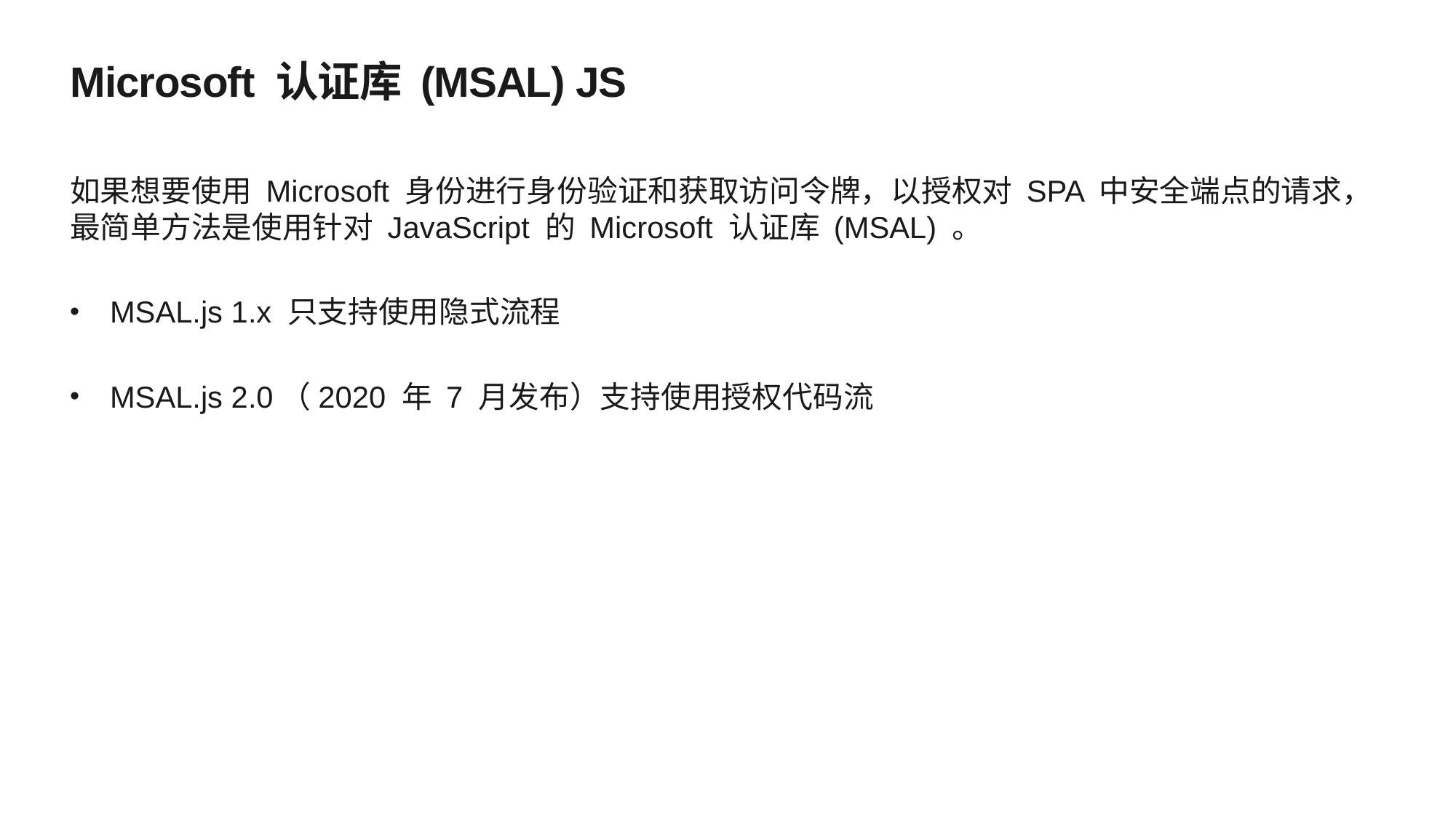

# Microsoft 认证库 (MSAL) JS
如果想要使用 Microsoft 身份进行身份验证和获取访问令牌，以授权对 SPA 中安全端点的请求，最简单方法是使用针对 JavaScript 的 Microsoft 认证库 (MSAL) 。

MSAL.js 1.x 只支持使用隐式流程

MSAL.js 2.0（2020 年 7 月发布）支持使用授权代码流